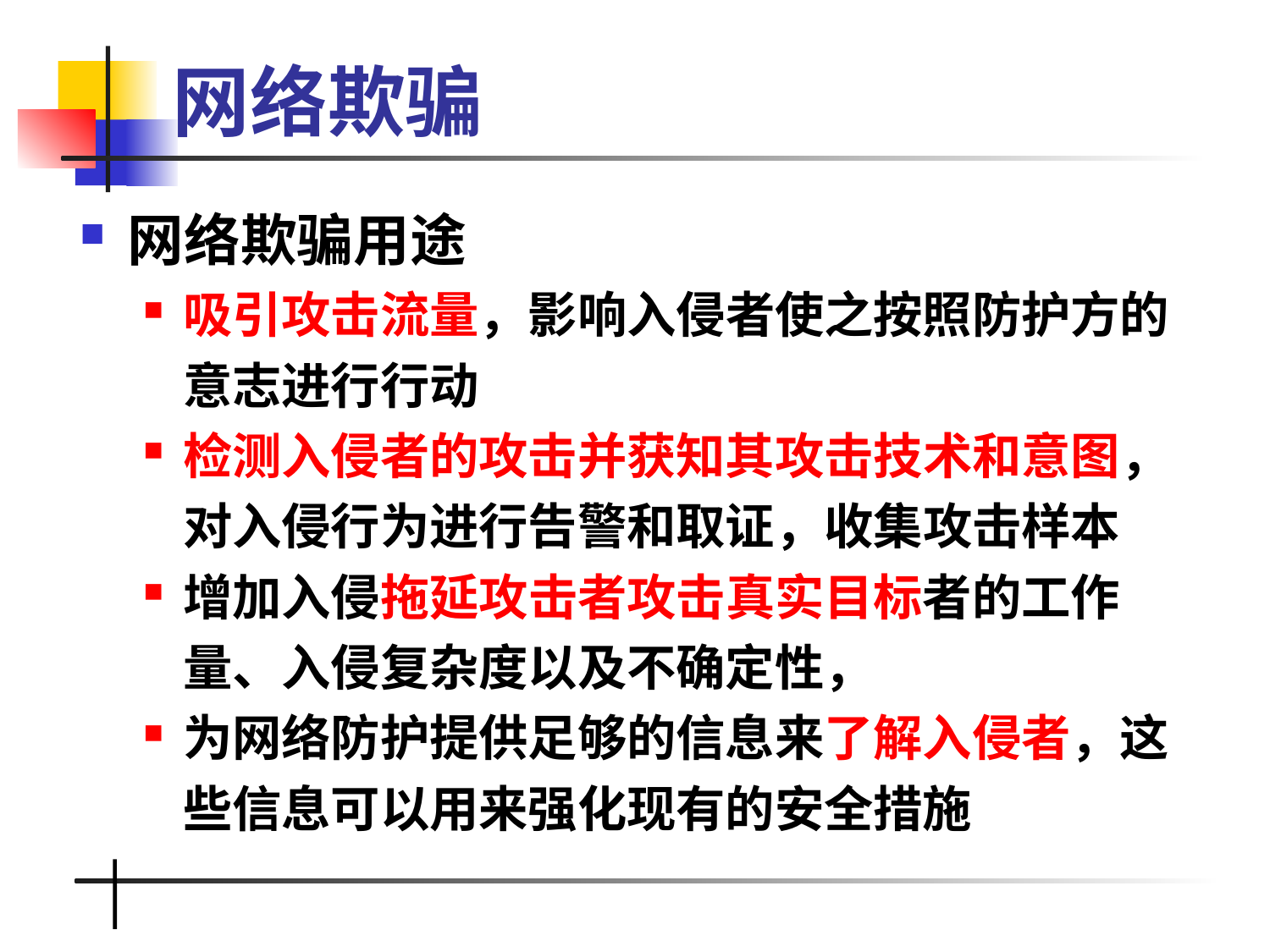

# 网络欺骗
网络欺骗用途
吸引攻击流量，影响入侵者使之按照防护方的意志进行行动
检测入侵者的攻击并获知其攻击技术和意图，对入侵行为进行告警和取证，收集攻击样本
增加入侵拖延攻击者攻击真实目标者的工作量、入侵复杂度以及不确定性，
为网络防护提供足够的信息来了解入侵者，这些信息可以用来强化现有的安全措施